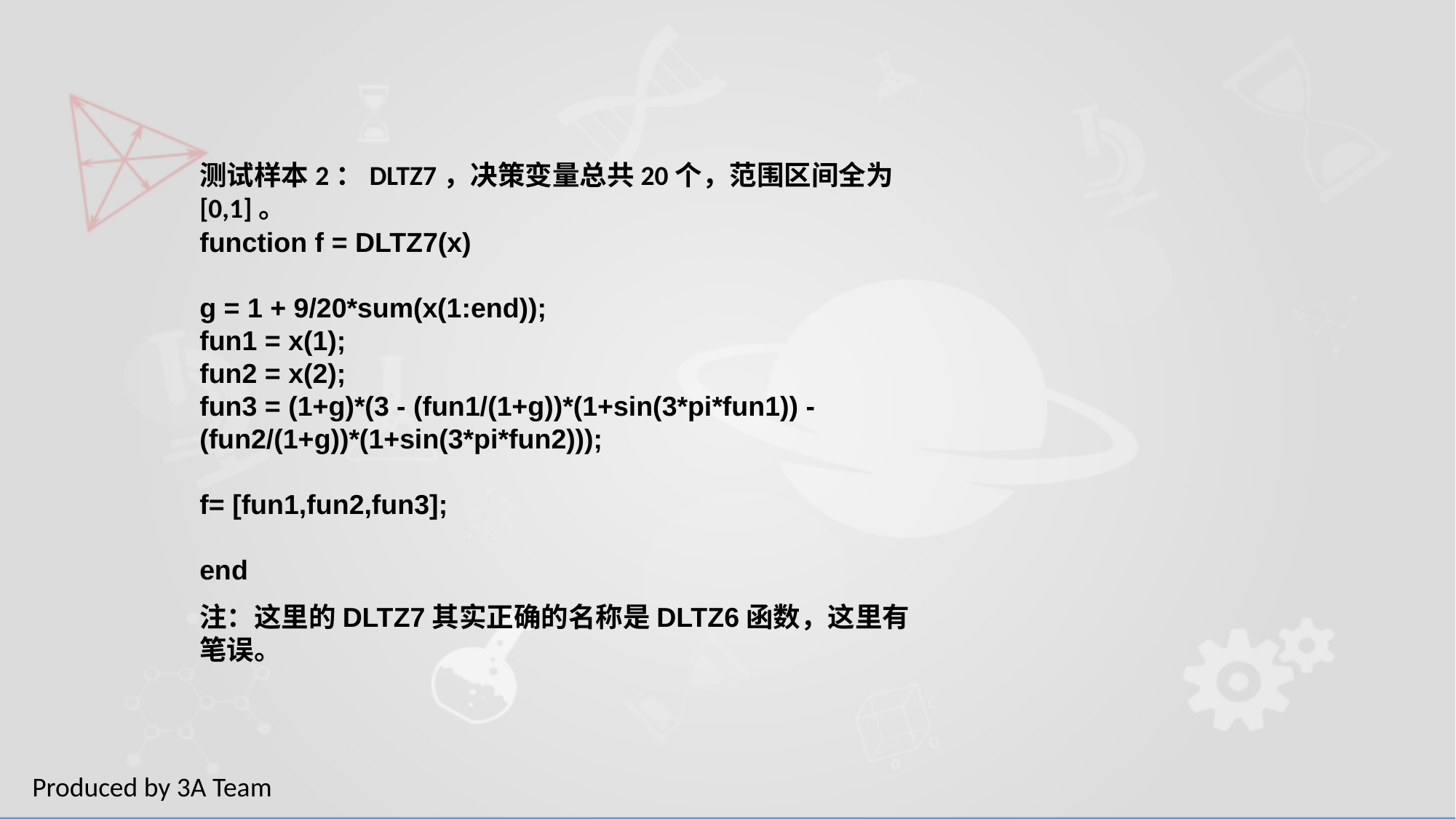

测试样本2：DLTZ7，决策变量总共20个，范围区间全为[0,1]。
function f = DLTZ7(x)

g = 1 + 9/20*sum(x(1:end));
fun1 = x(1);
fun2 = x(2);
fun3 = (1+g)*(3 - (fun1/(1+g))*(1+sin(3*pi*fun1)) - (fun2/(1+g))*(1+sin(3*pi*fun2)));

f= [fun1,fun2,fun3];

end

注：这里的DLTZ7其实正确的名称是DLTZ6函数，这里有笔误。
Produced by 3A Team